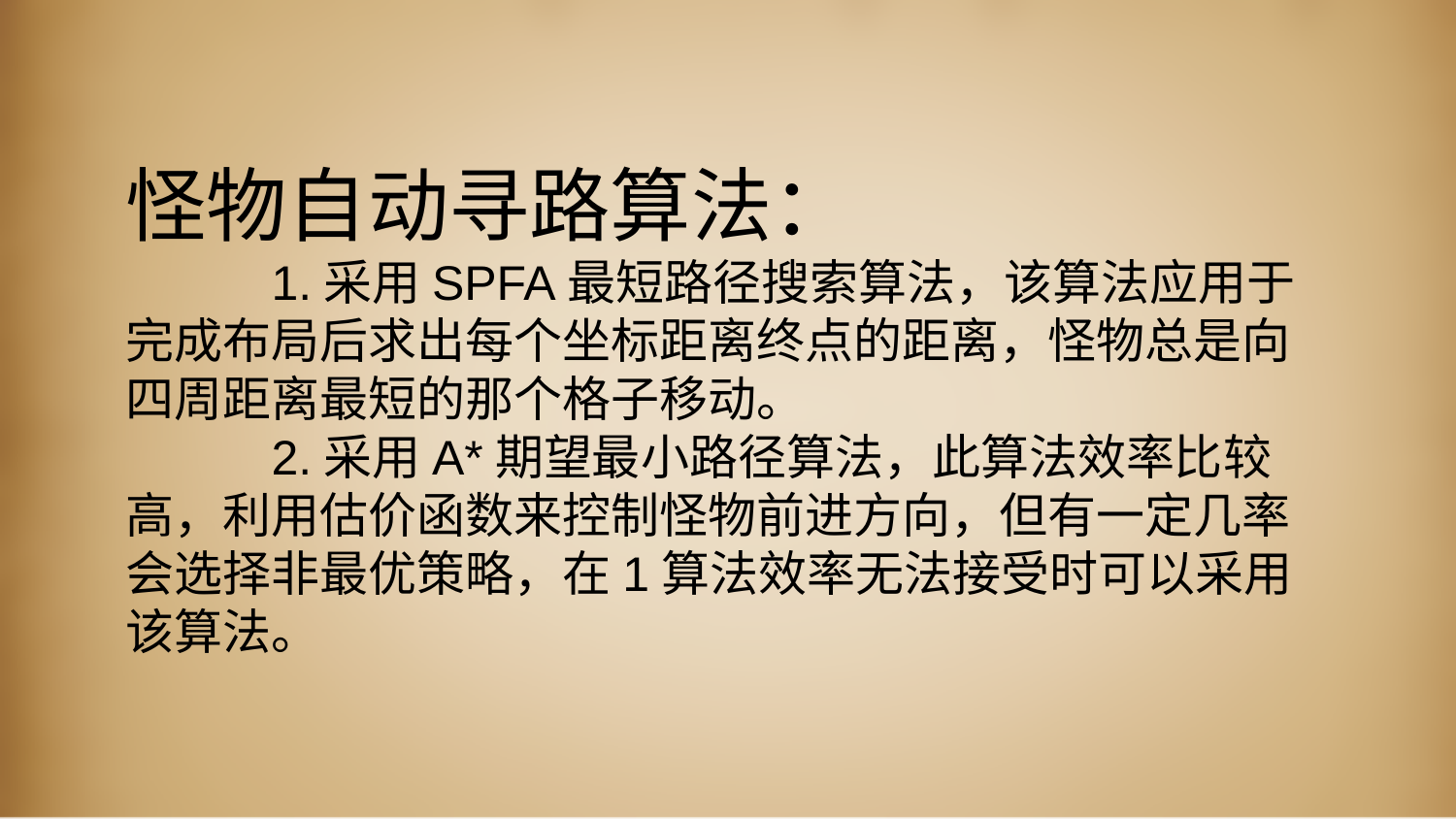

怪物自动寻路算法：
	1.采用SPFA最短路径搜索算法，该算法应用于完成布局后求出每个坐标距离终点的距离，怪物总是向四周距离最短的那个格子移动。
    	2.采用A*期望最小路径算法，此算法效率比较高，利用估价函数来控制怪物前进方向，但有一定几率会选择非最优策略，在1算法效率无法接受时可以采用该算法。